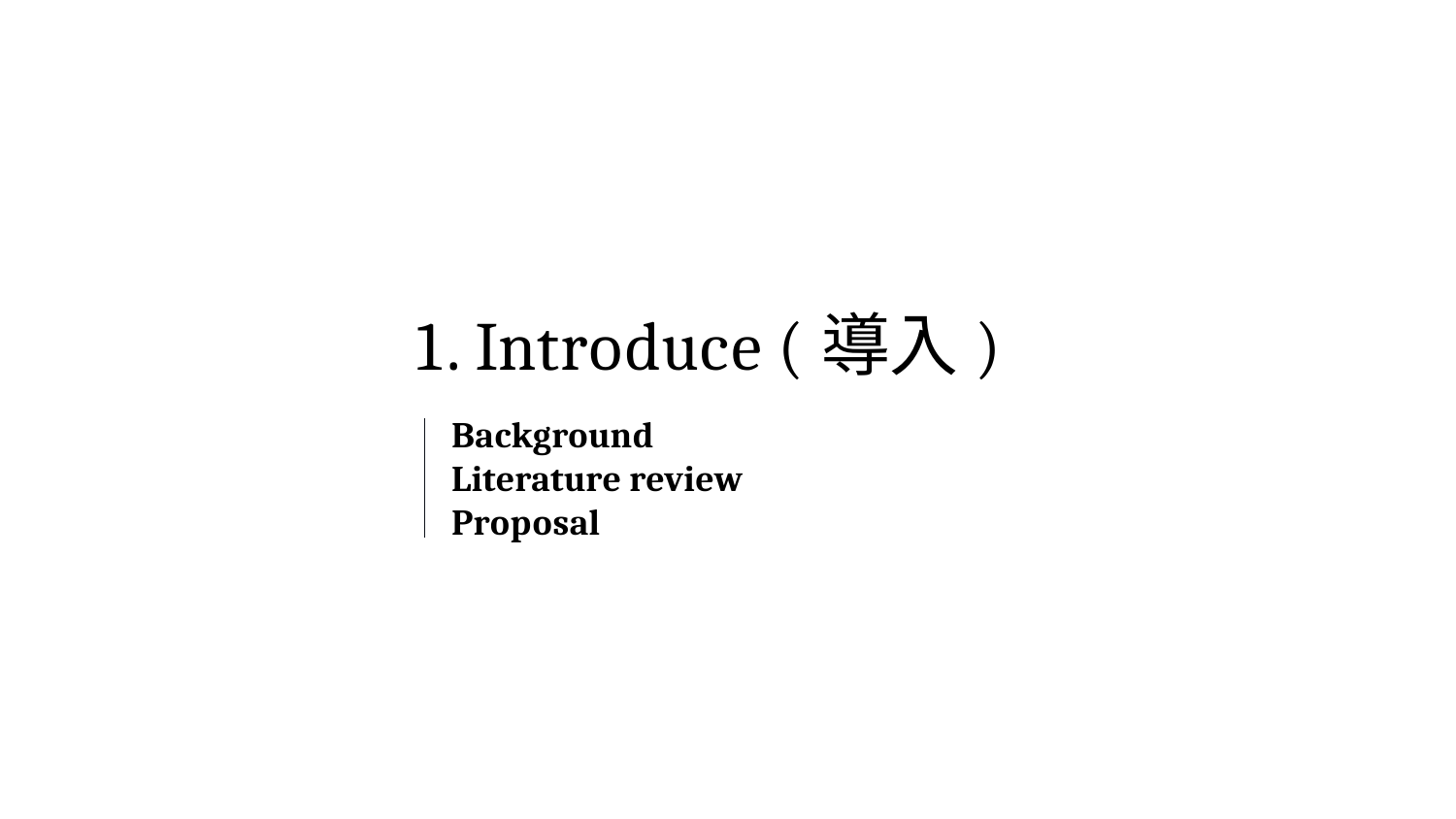

# 1. Introduce (導入)
Background
Literature review
Proposal